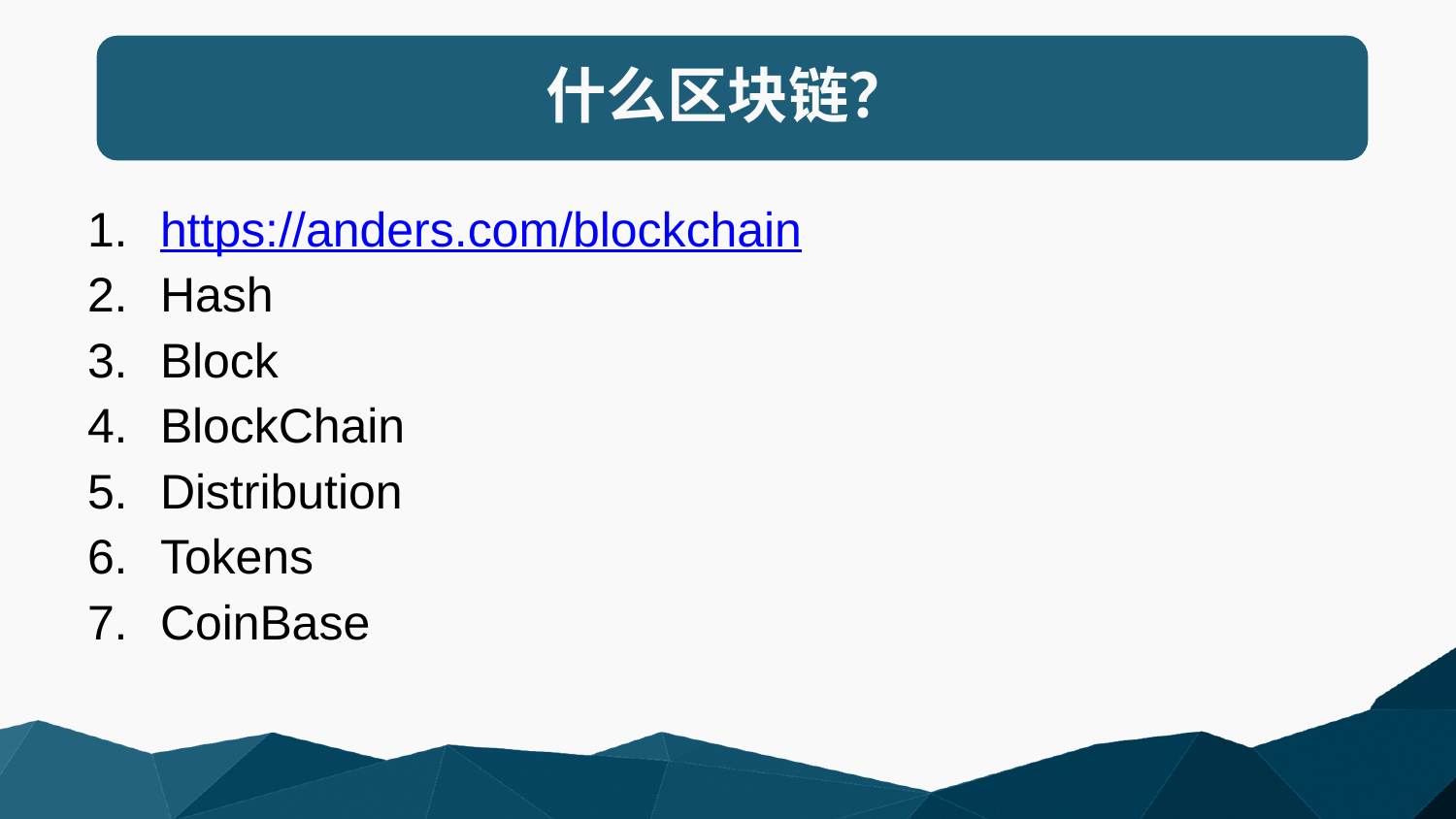

# 什么区块链？
https://anders.com/blockchain
Hash
Block
BlockChain
Distribution
Tokens
CoinBase